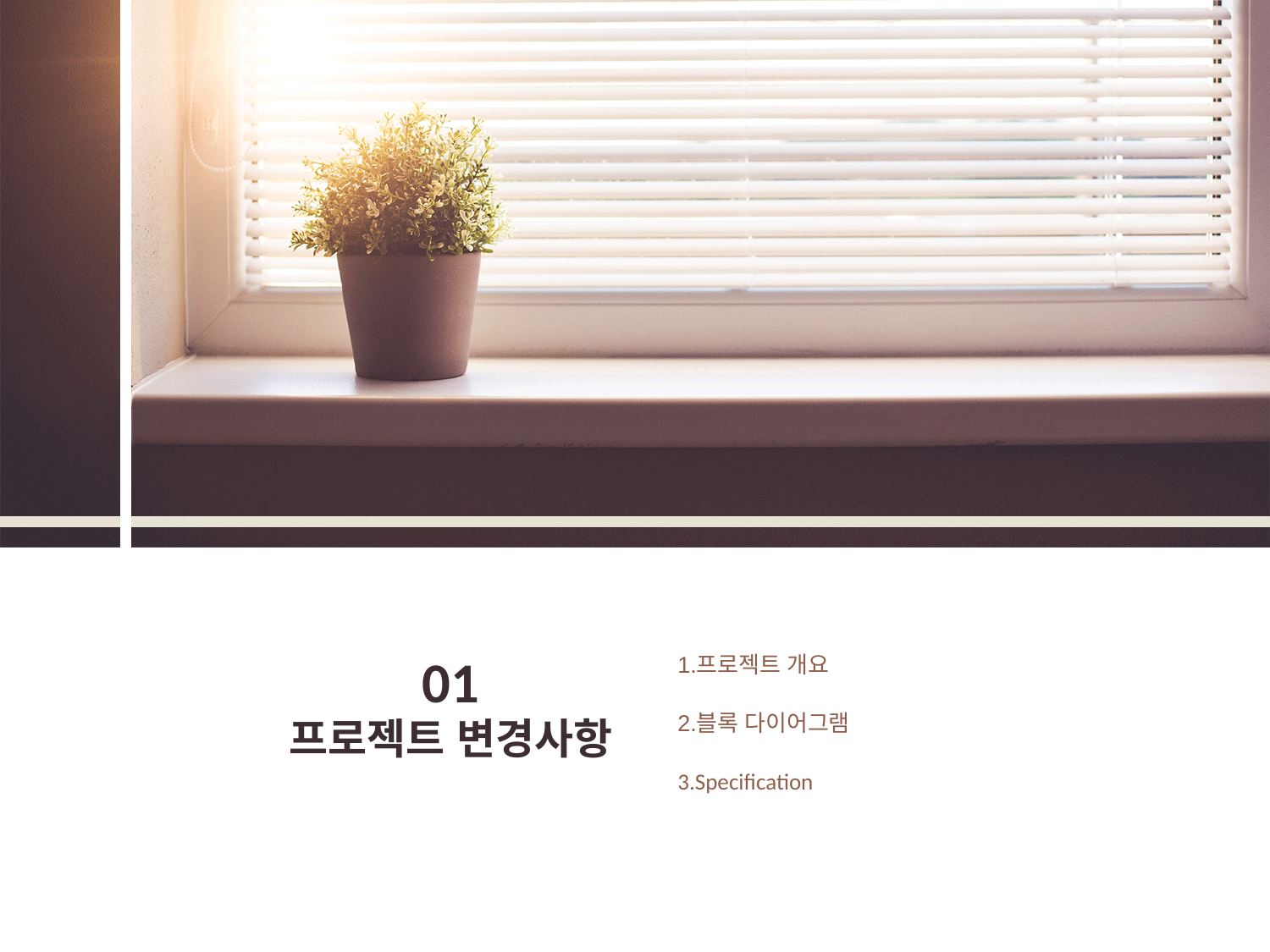

프로젝트 개요
블록 다이어그램
Specification

01
프로젝트 변경사항